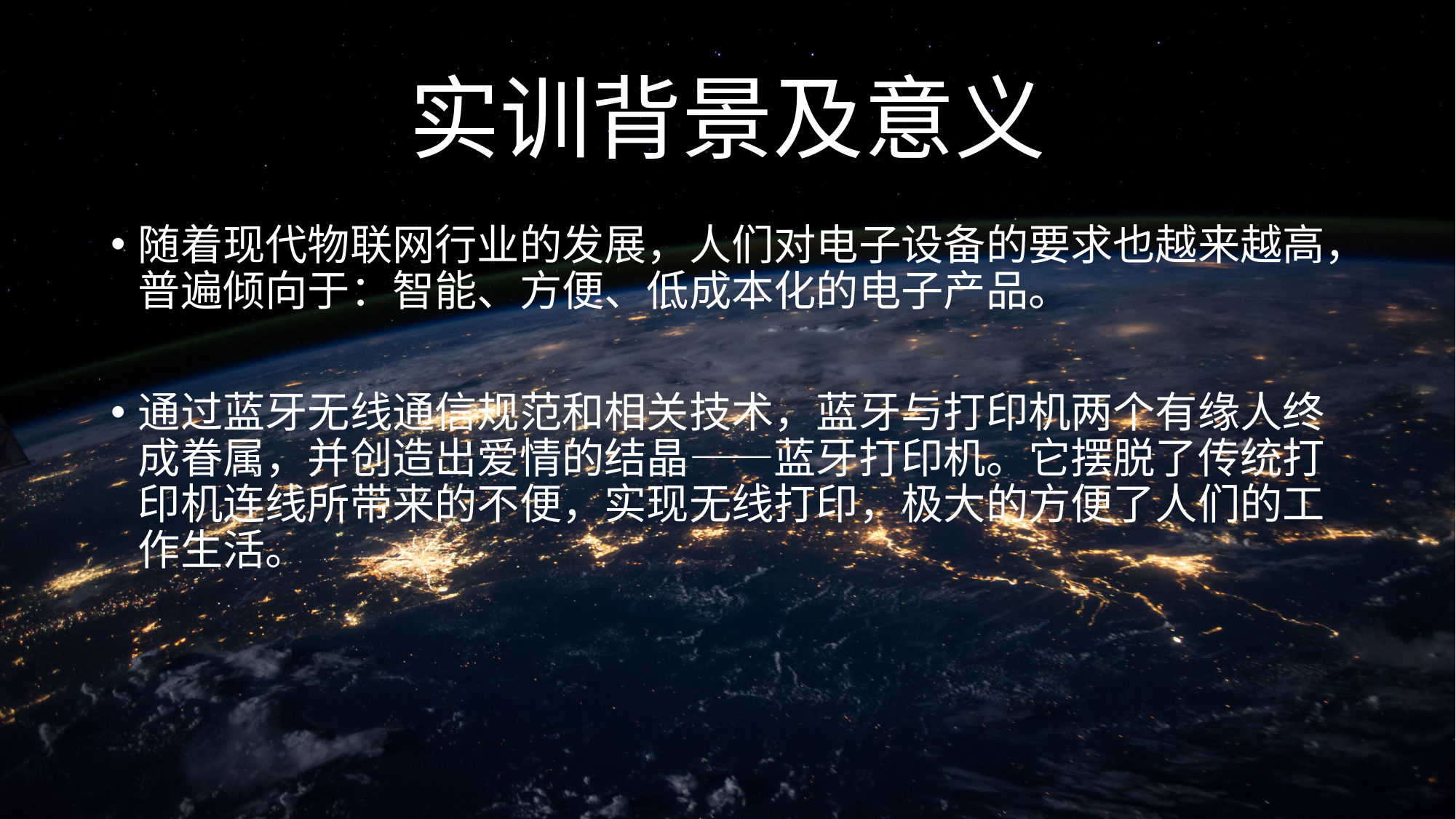

# 实训背景及意义
随着现代物联网行业的发展，人们对电子设备的要求也越来越高，普遍倾向于：智能、方便、低成本化的电子产品。

通过蓝牙无线通信规范和相关技术，蓝牙与打印机两个有缘人终成眷属，并创造出爱情的结晶——蓝牙打印机。它摆脱了传统打印机连线所带来的不便，实现无线打印，极大的方便了人们的工作生活。